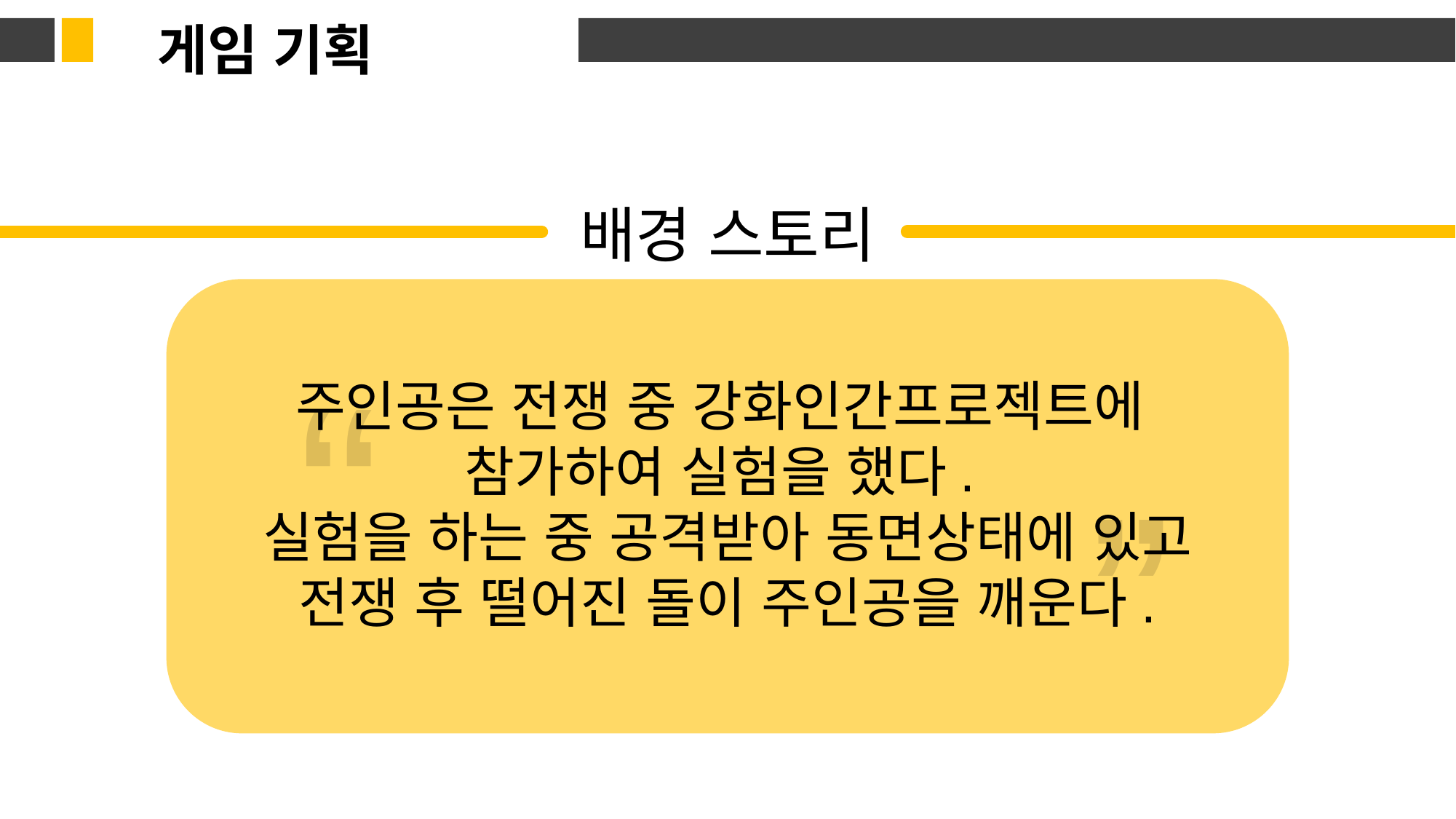

게임 기획

배경 스토리

“
“
주인공은 전쟁 중 강화인간프로젝트에
참가하여 실험을 했다.
실험을 하는 중 공격받아 동면상태에 있고
전쟁 후 떨어진 돌이 주인공을 깨운다.